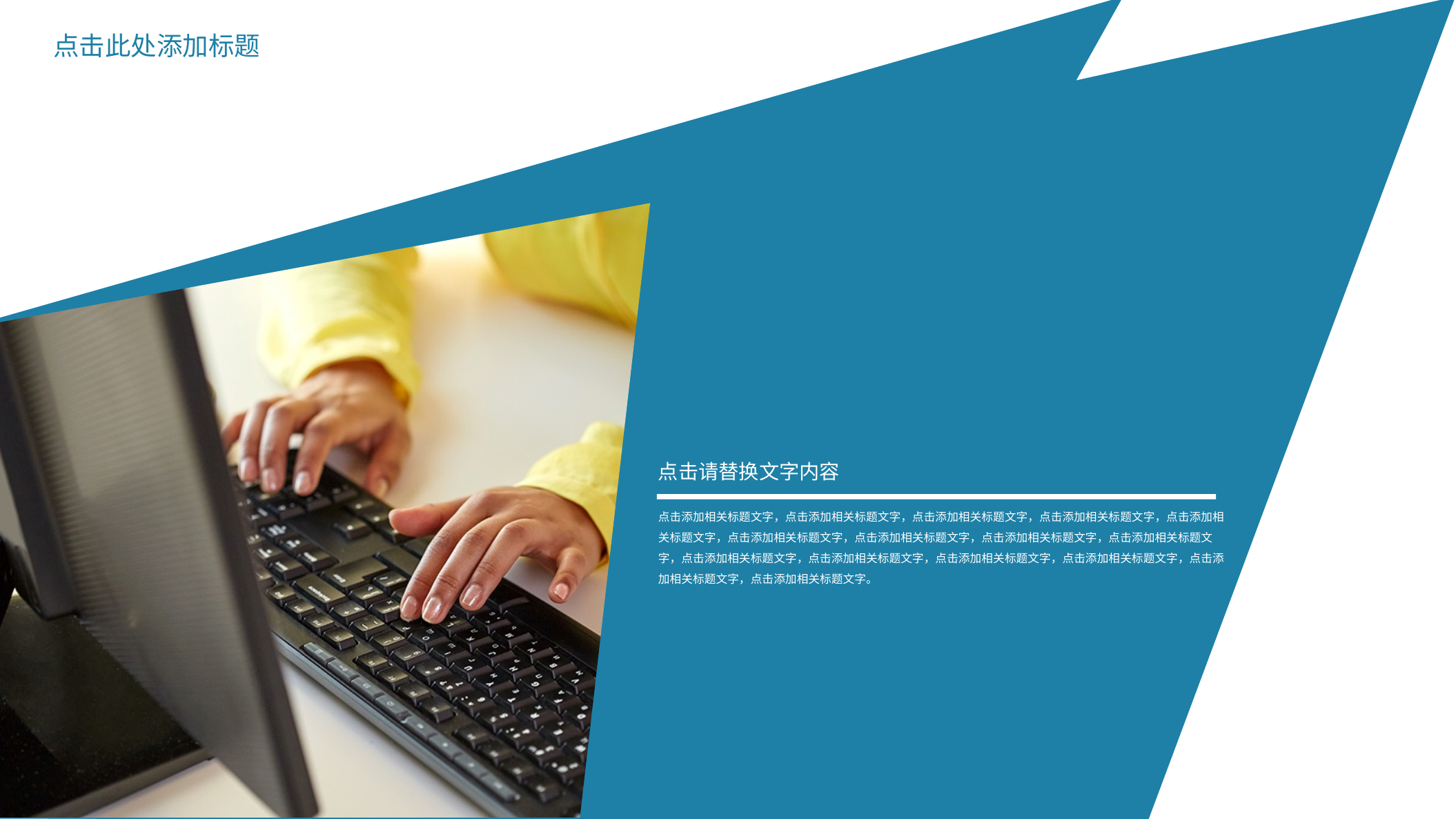

点击此处添加标题

点击请替换文字内容

点击添加相关标题文字，点击添加相关标题文字，点击添加相关标题文字，点击添加相关标题文字，点击添加相关标题文字，点击添加相关标题文字，点击添加相关标题文字，点击添加相关标题文字，点击添加相关标题文字，点击添加相关标题文字，点击添加相关标题文字，点击添加相关标题文字，点击添加相关标题文字，点击添加相关标题文字，点击添加相关标题文字。